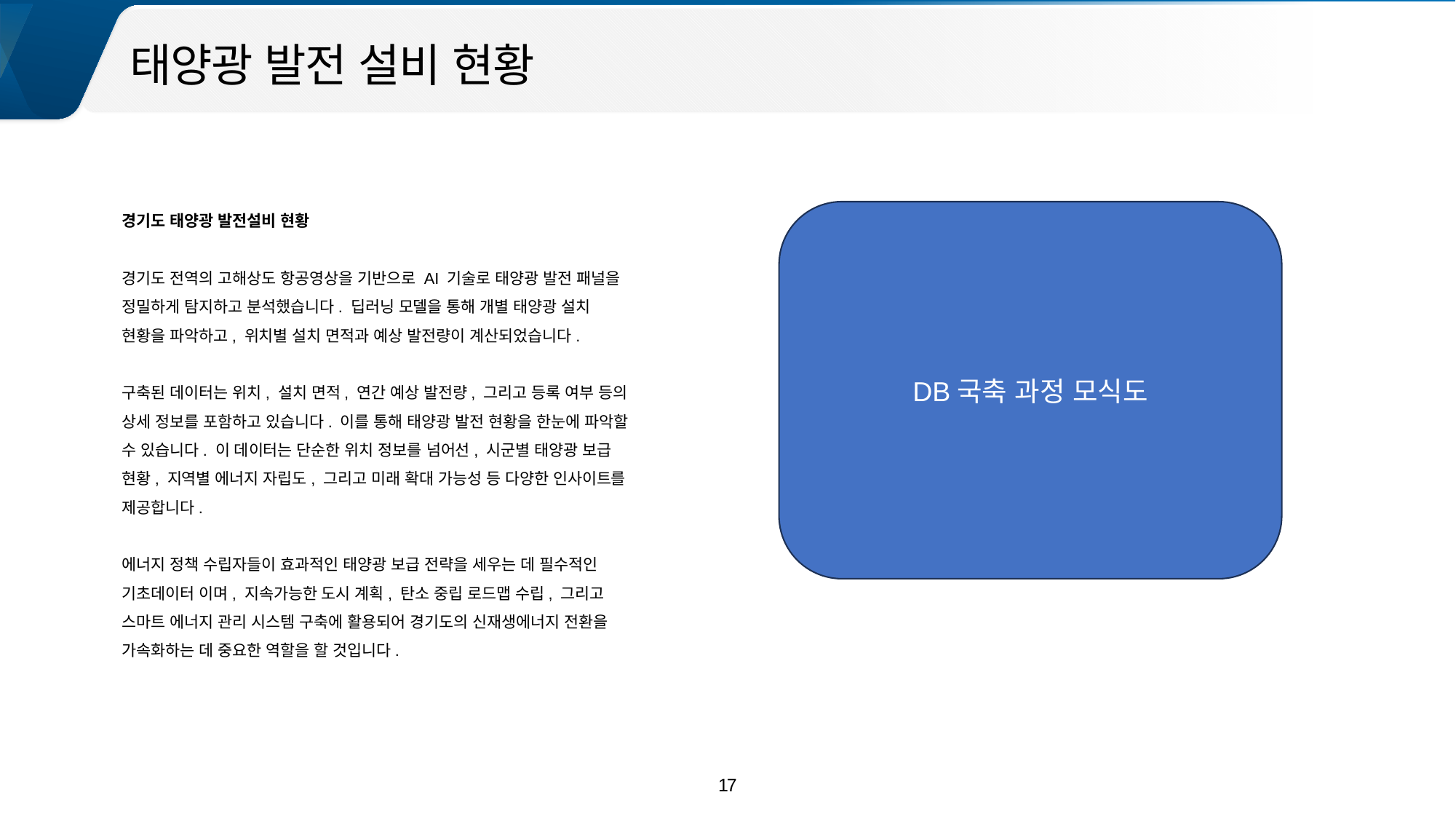

태양광 발전 설비 현황
경기도 태양광 발전설비 현황

경기도 전역의 고해상도 항공영상을 기반으로 AI 기술로 태양광 발전 패널을 정밀하게 탐지하고 분석했습니다. 딥러닝 모델을 통해 개별 태양광 설치 현황을 파악하고, 위치별 설치 면적과 예상 발전량이 계산되었습니다.

구축된 데이터는 위치, 설치 면적, 연간 예상 발전량, 그리고 등록 여부 등의 상세 정보를 포함하고 있습니다. 이를 통해 태양광 발전 현황을 한눈에 파악할 수 있습니다. 이 데이터는 단순한 위치 정보를 넘어선, 시군별 태양광 보급 현황, 지역별 에너지 자립도, 그리고 미래 확대 가능성 등 다양한 인사이트를 제공합니다.

에너지 정책 수립자들이 효과적인 태양광 보급 전략을 세우는 데 필수적인 기초데이터 이며, 지속가능한 도시 계획, 탄소 중립 로드맵 수립, 그리고 스마트 에너지 관리 시스템 구축에 활용되어 경기도의 신재생에너지 전환을 가속화하는 데 중요한 역할을 할 것입니다.
DB국축 과정 모식도